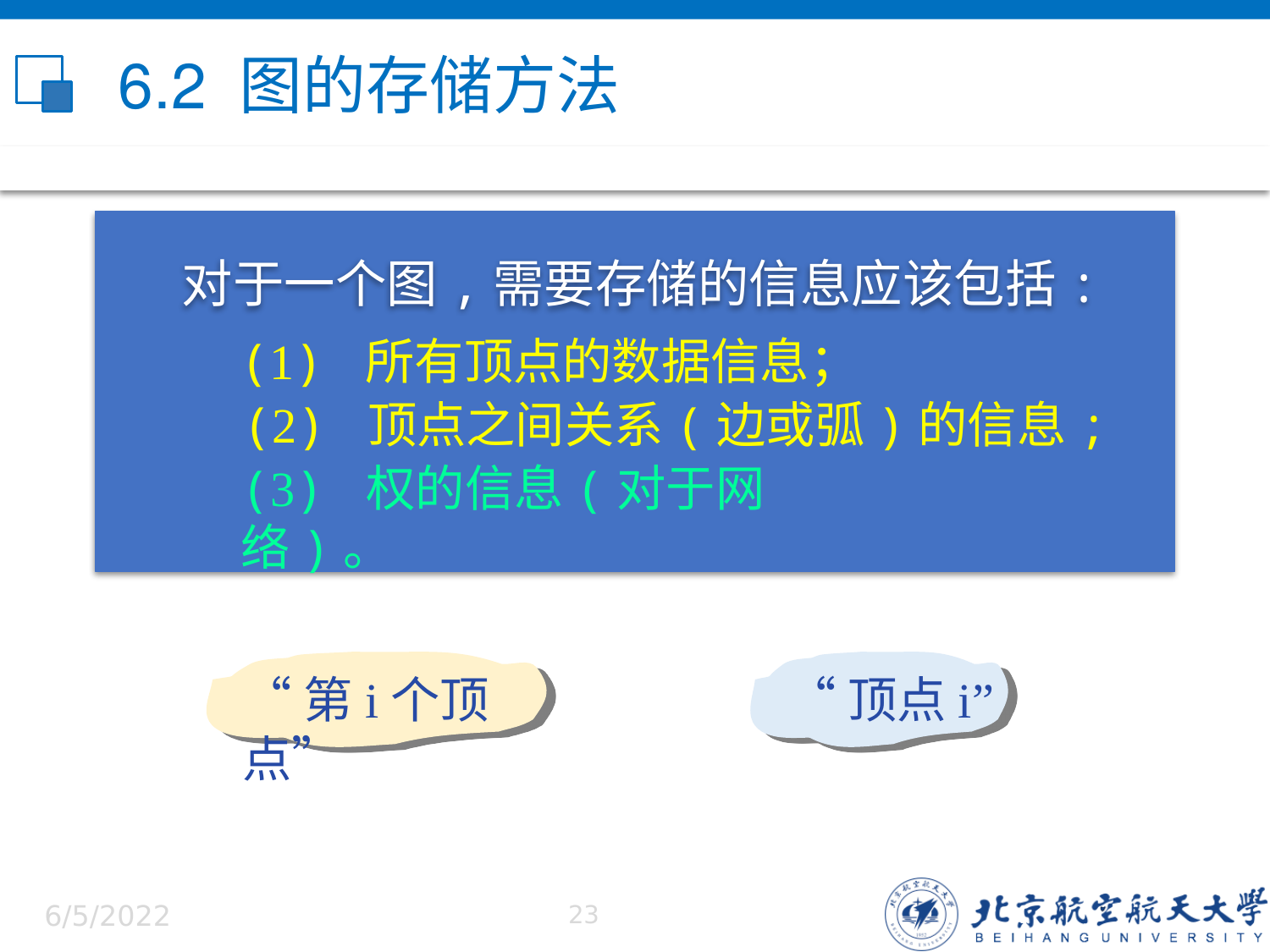

# 6.2 图的存储方法

对于一个图,需要存储的信息应该包括:
(1) 所有顶点的数据信息；
(2) 顶点之间关系(边或弧)的信息;
(3) 权的信息(对于网络)。

“第i个顶点”

“顶点i”
6/5/2022
23